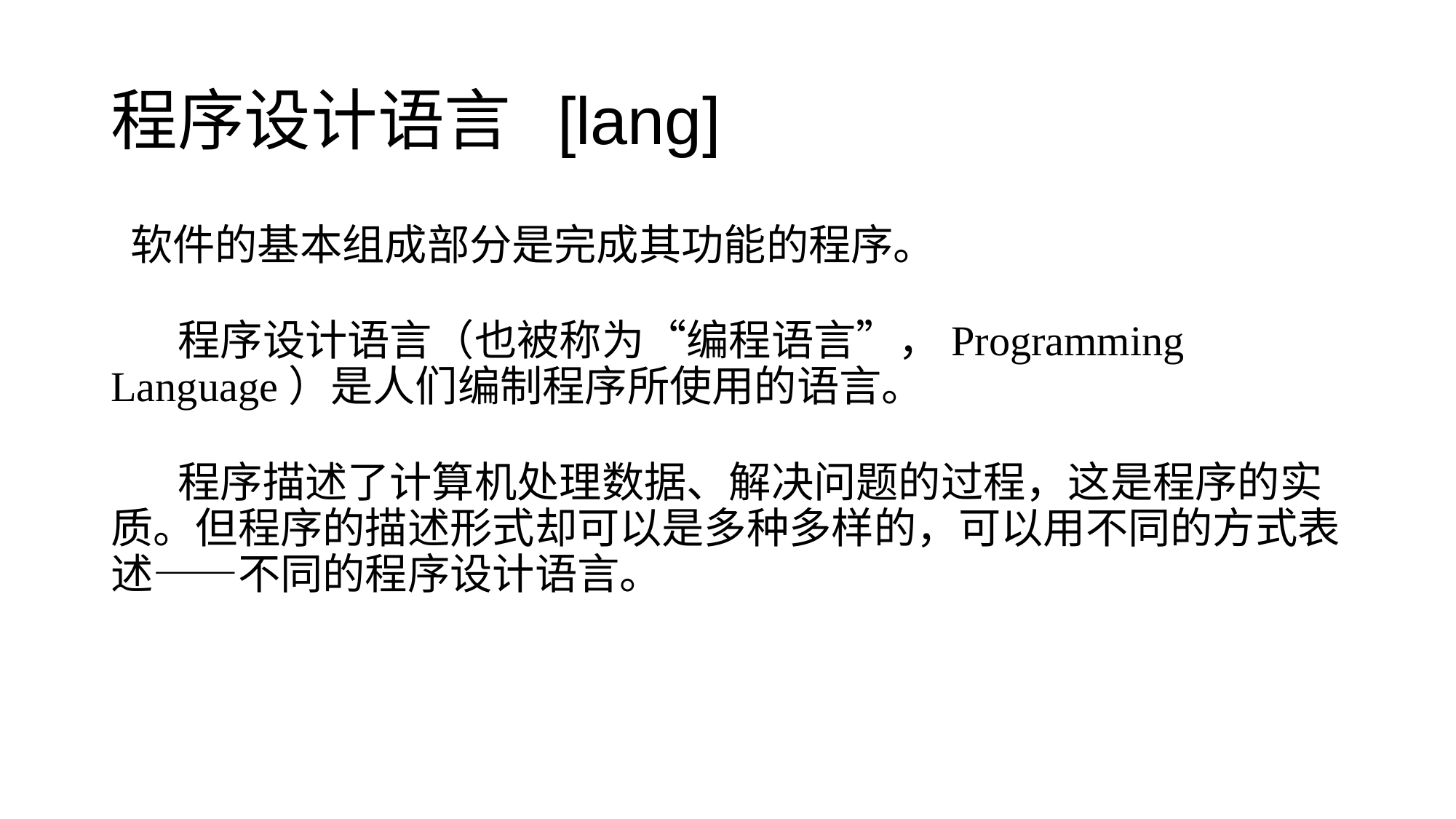

# 程序设计语言  [lang]
 软件的基本组成部分是完成其功能的程序。

      程序设计语言（也被称为“编程语言”，Programming  Language）是人们编制程序所使用的语言。

      程序描述了计算机处理数据、解决问题的过程，这是程序的实质。但程序的描述形式却可以是多种多样的，可以用不同的方式表述——不同的程序设计语言。